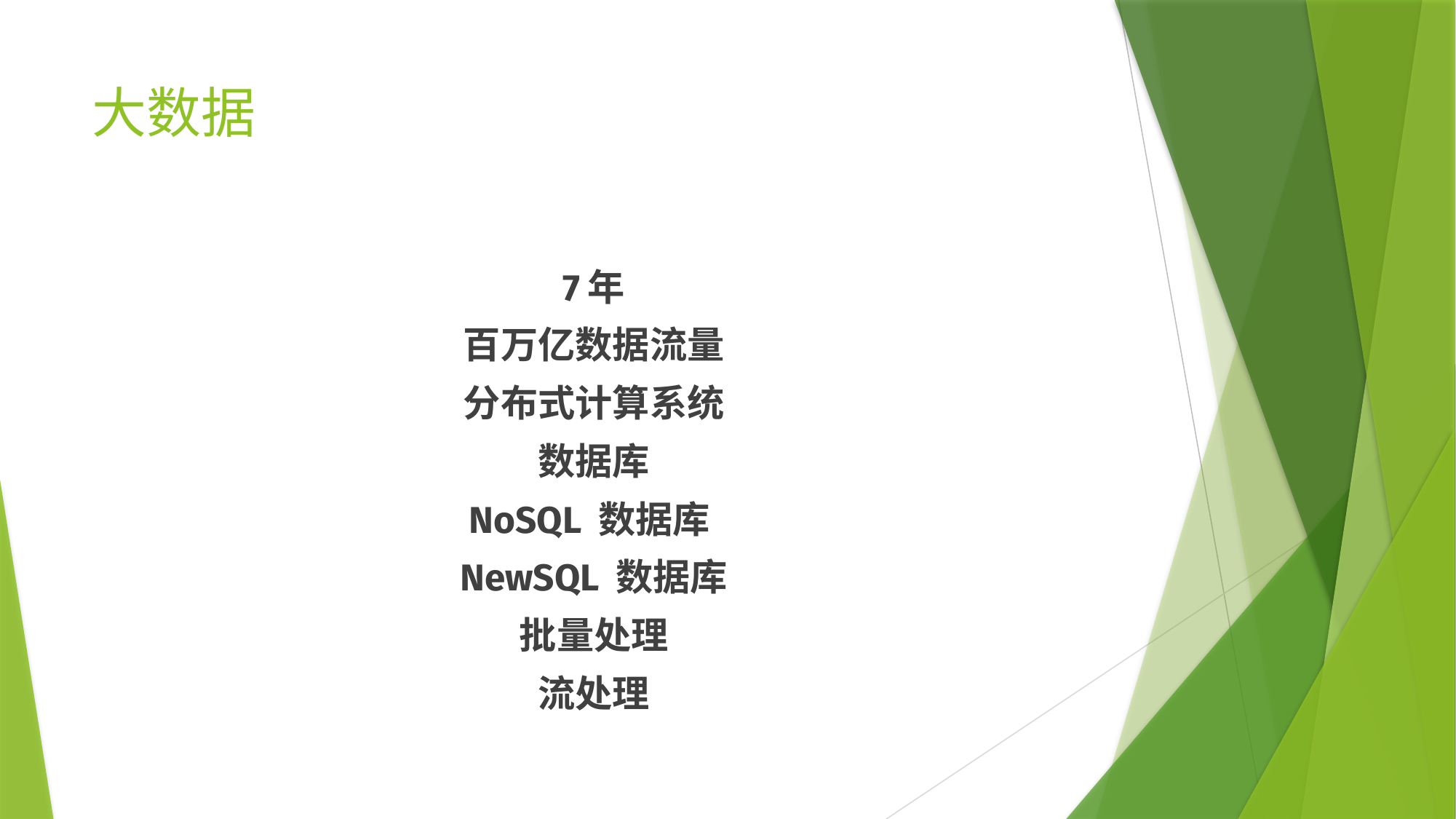

# 大数据
7年
百万亿数据流量
分布式计算系统
数据库
NoSQL 数据库
NewSQL 数据库
批量处理
流处理